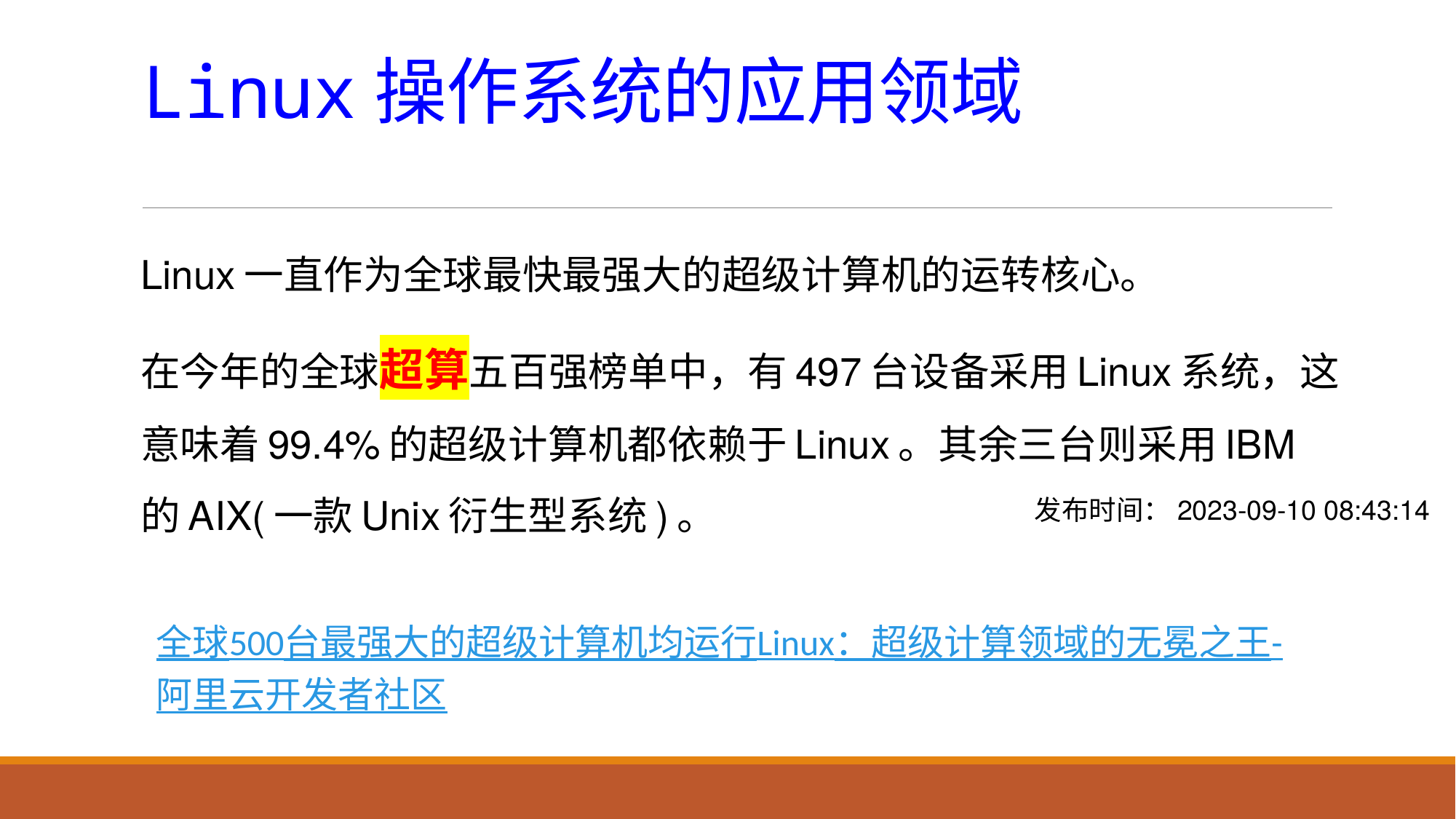

# Linux操作系统的应用领域
Linux一直作为全球最快最强大的超级计算机的运转核心。
在今年的全球超算五百强榜单中，有497台设备采用Linux系统，这意味着99.4%的超级计算机都依赖于Linux。其余三台则采用IBM的AIX(一款Unix衍生型系统)。
发布时间：2023-09-10 08:43:14
全球500台最强大的超级计算机均运行Linux：超级计算领域的无冕之王-阿里云开发者社区